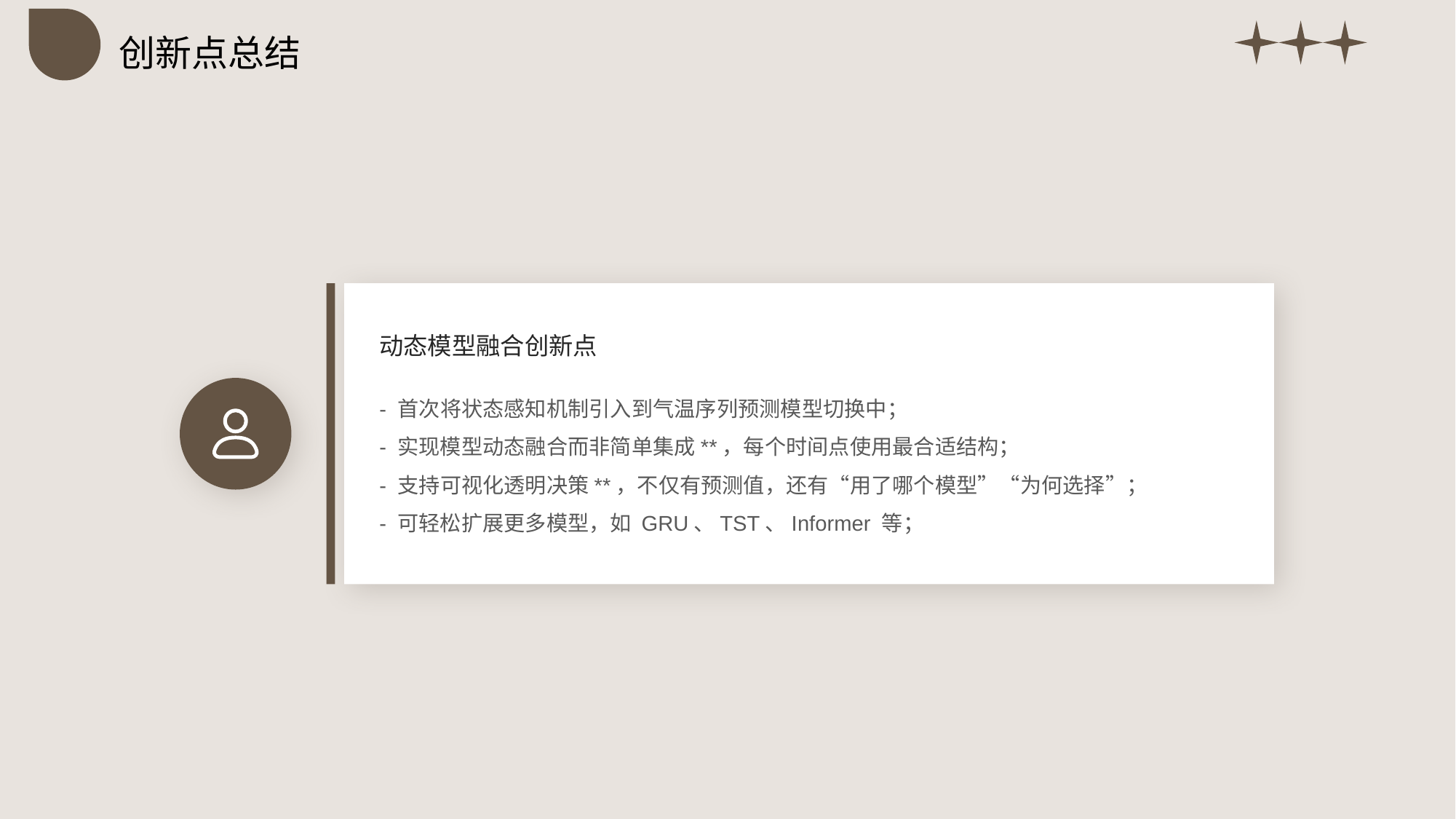

创新点总结

动态模型融合创新点

- 首次将状态感知机制引入到气温序列预测模型切换中；
- 实现模型动态融合而非简单集成**，每个时间点使用最合适结构；
- 支持可视化透明决策**，不仅有预测值，还有“用了哪个模型”“为何选择”；
- 可轻松扩展更多模型，如 GRU、TST、Informer 等；